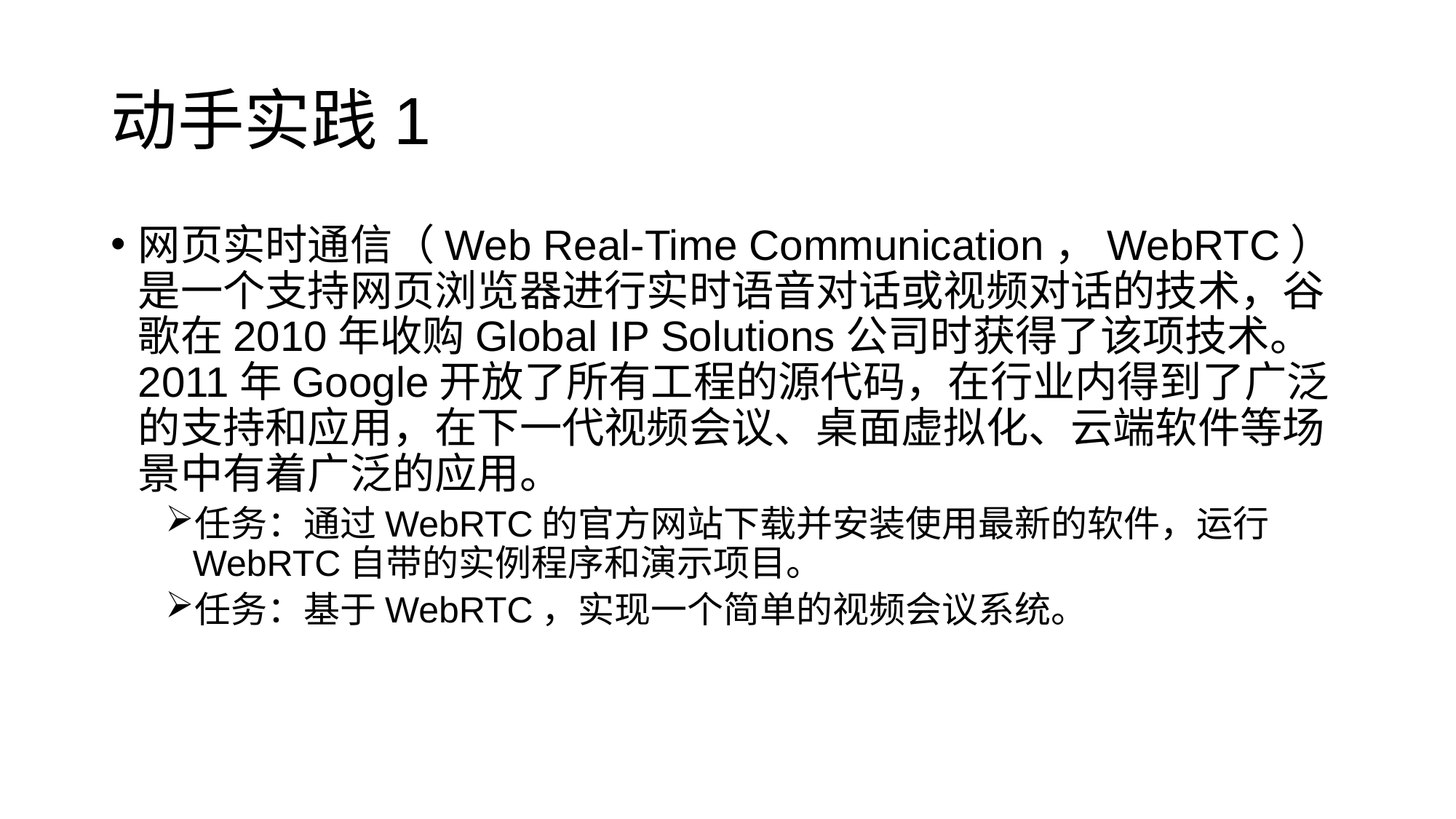

# 动手实践1
网页实时通信（Web Real-Time Communication，WebRTC）是一个支持网页浏览器进行实时语音对话或视频对话的技术，谷歌在2010年收购Global IP Solutions公司时获得了该项技术。2011年Google开放了所有工程的源代码，在行业内得到了广泛的支持和应用，在下一代视频会议、桌面虚拟化、云端软件等场景中有着广泛的应用。
任务：通过WebRTC的官方网站下载并安装使用最新的软件，运行WebRTC自带的实例程序和演示项目。
任务：基于WebRTC，实现一个简单的视频会议系统。